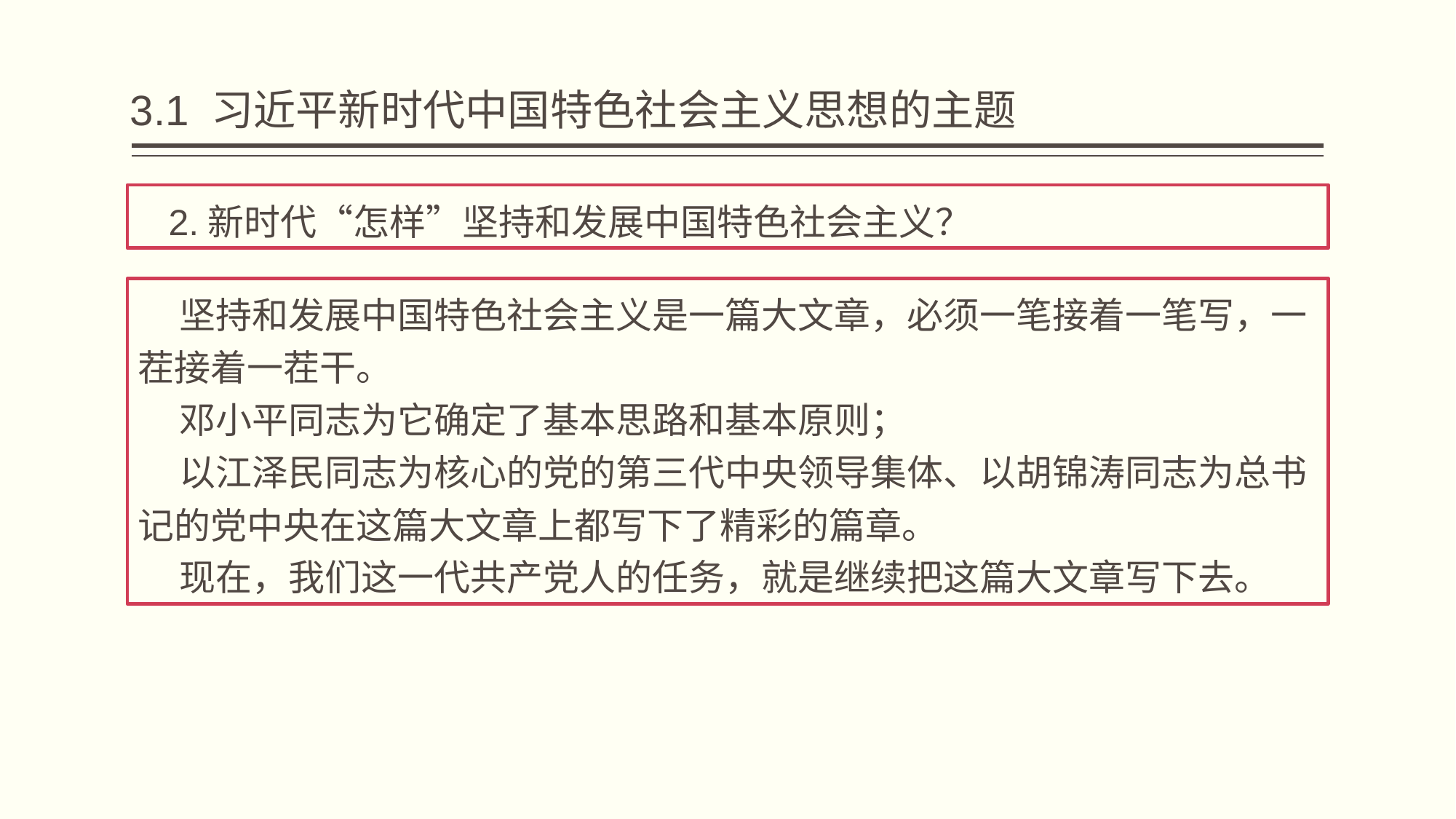

# 3.1 习近平新时代中国特色社会主义思想的主题
   2.新时代“怎样”坚持和发展中国特色社会主义？
    坚持和发展中国特色社会主义是一篇大文章，必须一笔接着一笔写，一茬接着一茬干。
    邓小平同志为它确定了基本思路和基本原则；
    以江泽民同志为核心的党的第三代中央领导集体、以胡锦涛同志为总书记的党中央在这篇大文章上都写下了精彩的篇章。
    现在，我们这一代共产党人的任务，就是继续把这篇大文章写下去。